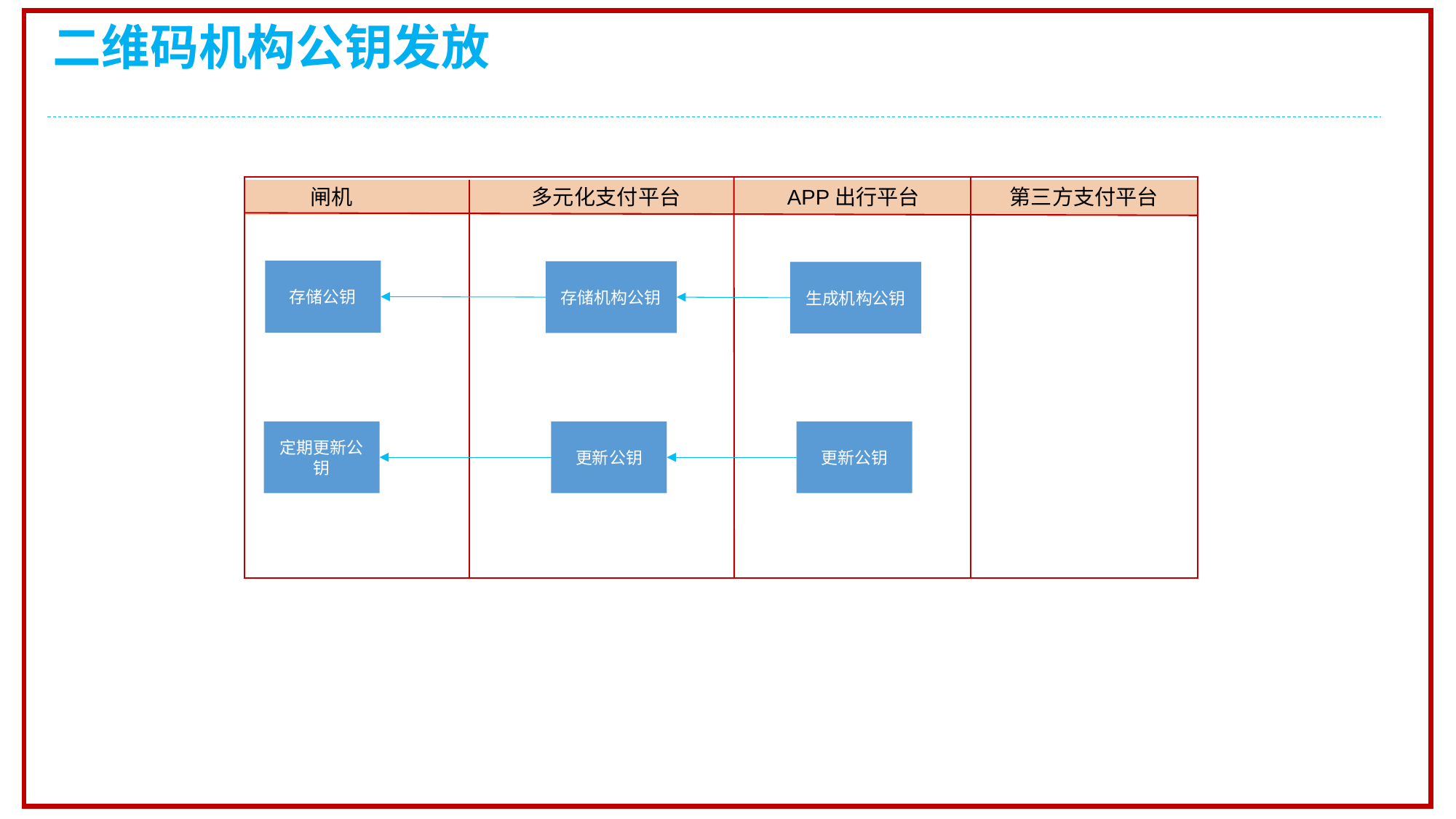

二维码机构公钥发放

    闸机
APP出行平台
第三方支付平台
多元化支付平台

存储公钥
存储机构公钥
生成机构公钥
定期更新公钥
更新公钥
更新公钥